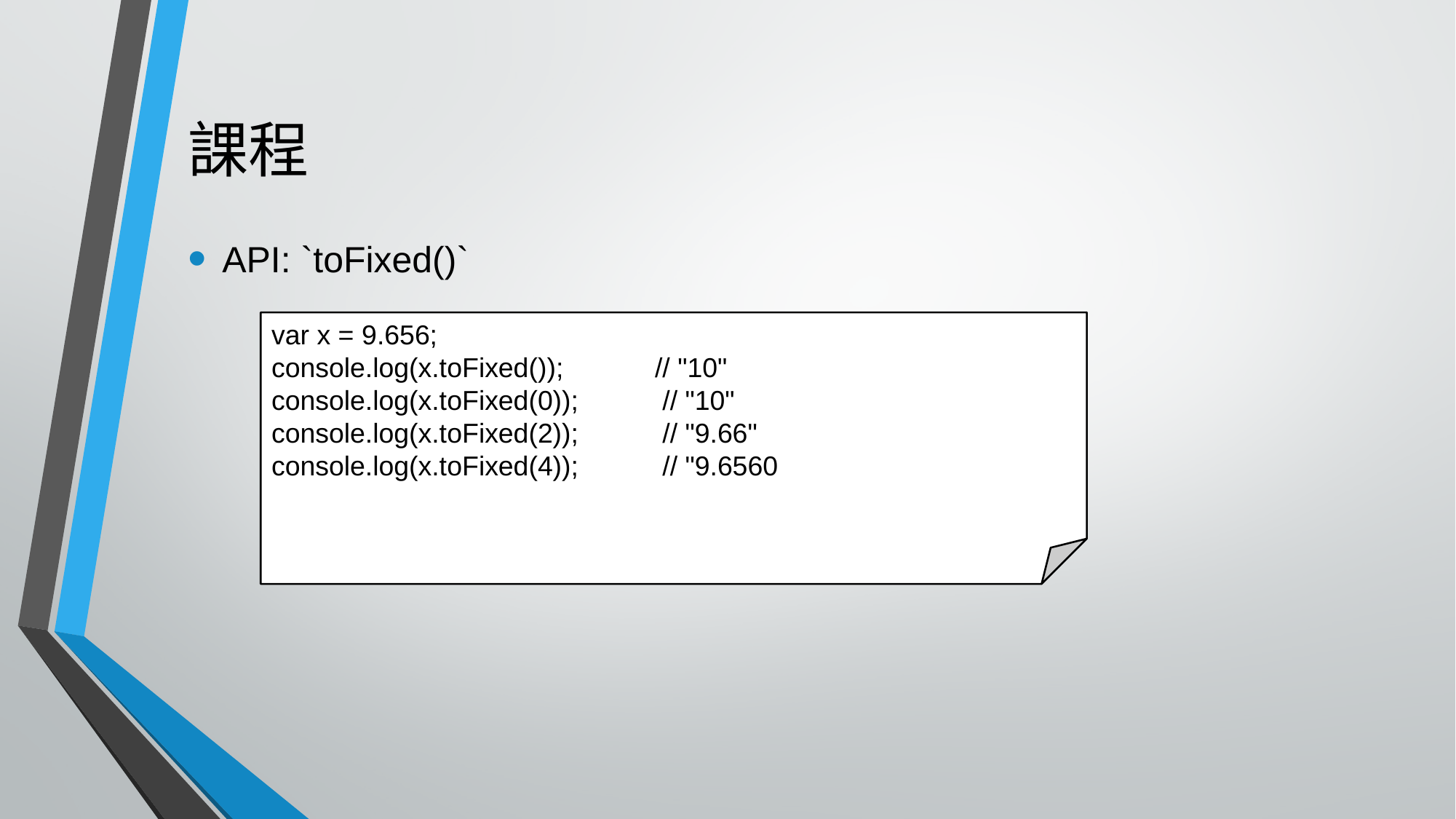

# 課程
API: `toFixed()`
var x = 9.656;
console.log(x.toFixed());            // "10"
console.log(x.toFixed(0));           // "10"
console.log(x.toFixed(2));           // "9.66"
console.log(x.toFixed(4));           // "9.6560